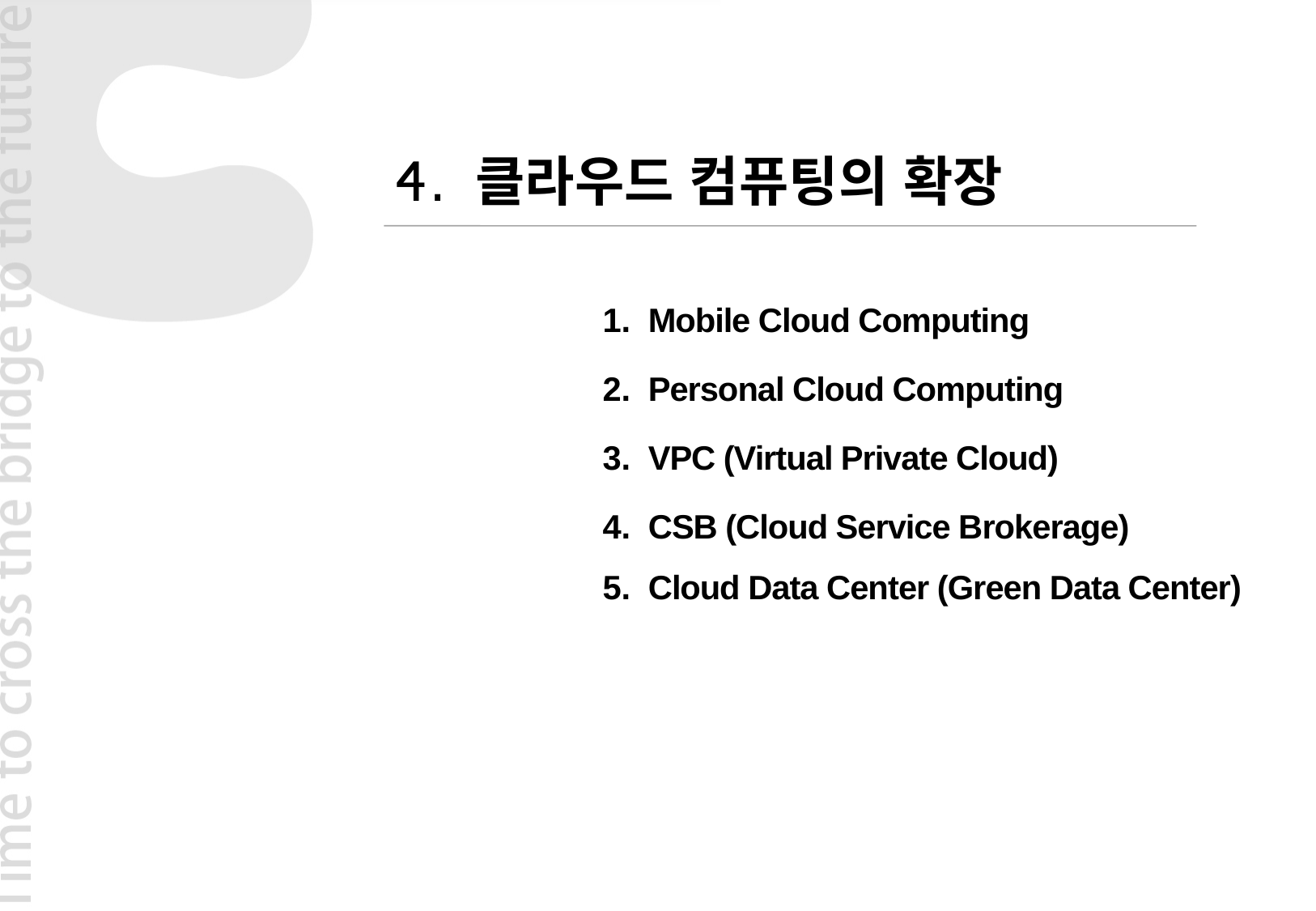

4. 클라우드 컴퓨팅의 확장

Mobile Cloud Computing
Personal Cloud Computing
VPC (Virtual Private Cloud)
CSB (Cloud Service Brokerage)
Cloud Data Center (Green Data Center)